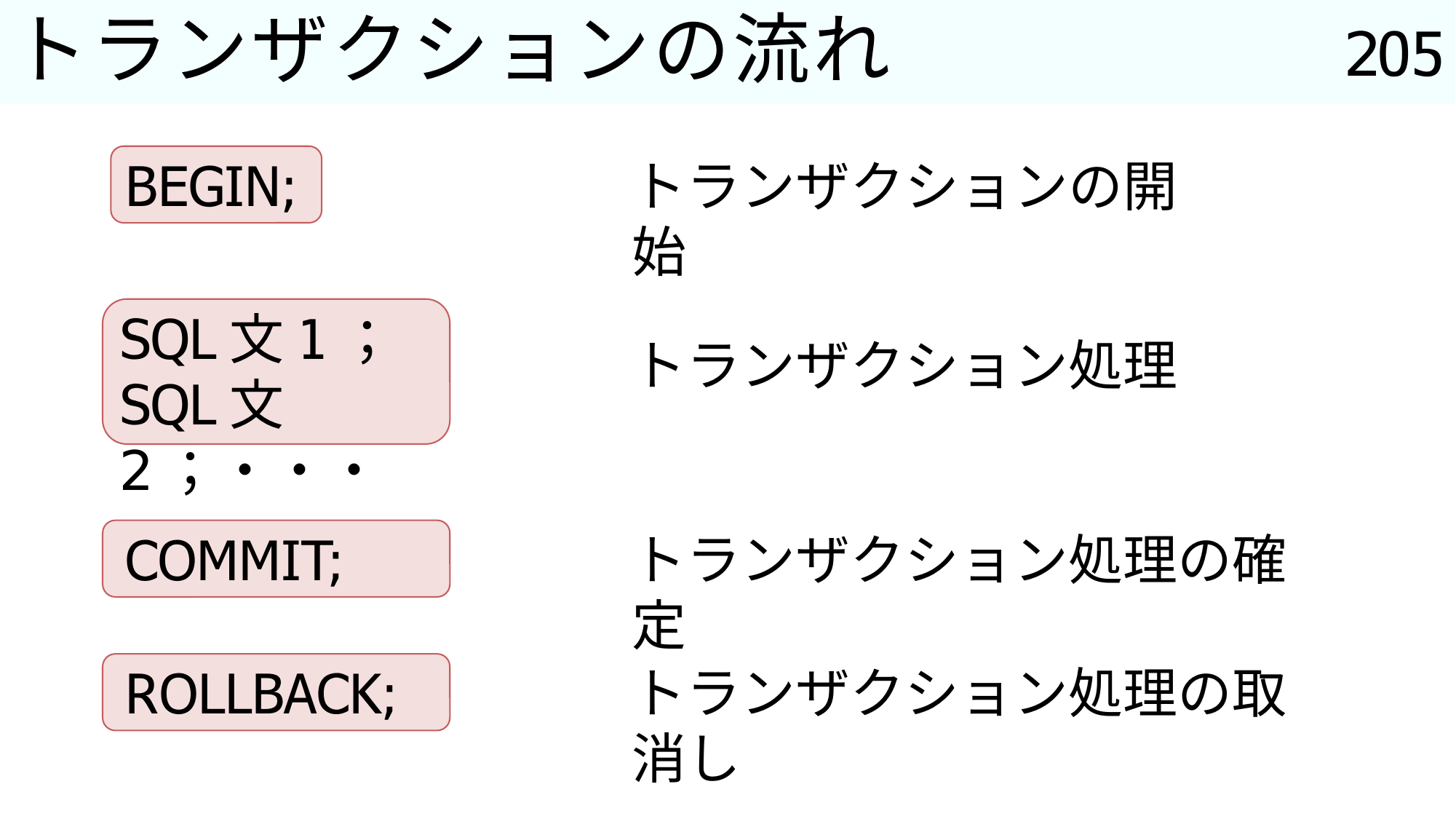

205
# トランザクションの流れ

BEGIN;
トランザクションの開始

SQL文1；
SQL文2；・・・
トランザクション処理
トランザクション処理の確定

COMMIT;
トランザクション処理の取消し

ROLLBACK;